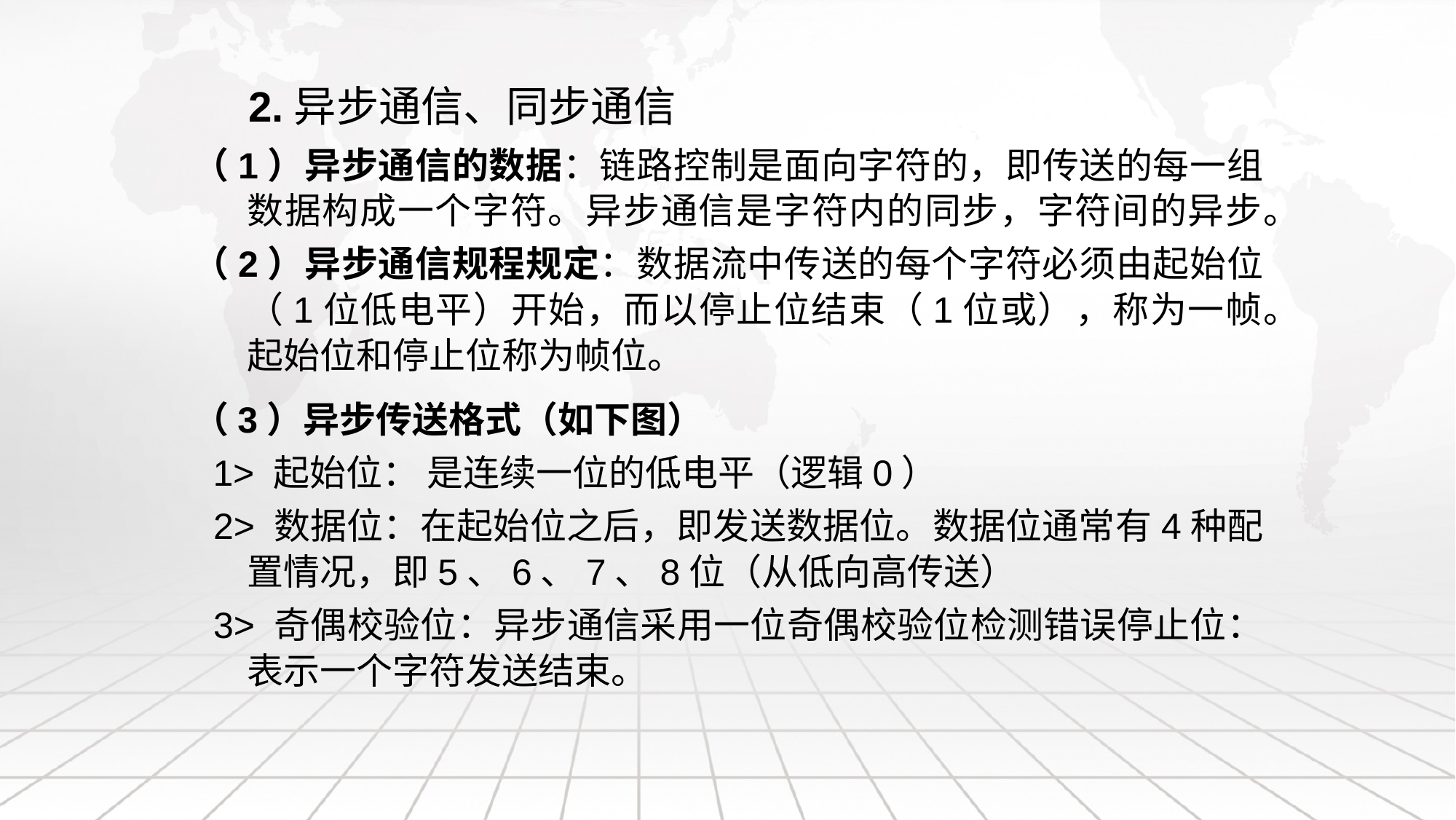

# 2.异步通信、同步通信
（1）异步通信的数据：链路控制是面向字符的，即传送的每一组数据构成一个字符。异步通信是字符内的同步，字符间的异步。
（2）异步通信规程规定：数据流中传送的每个字符必须由起始位（1位低电平）开始，而以停止位结束（1位或），称为一帧。起始位和停止位称为帧位。
（3）异步传送格式（如下图）
  1> 起始位： 是连续一位的低电平（逻辑0）
  2> 数据位：在起始位之后，即发送数据位。数据位通常有4种配置情况，即5、6、7、8位（从低向高传送）
  3> 奇偶校验位：异步通信采用一位奇偶校验位检测错误停止位：表示一个字符发送结束。